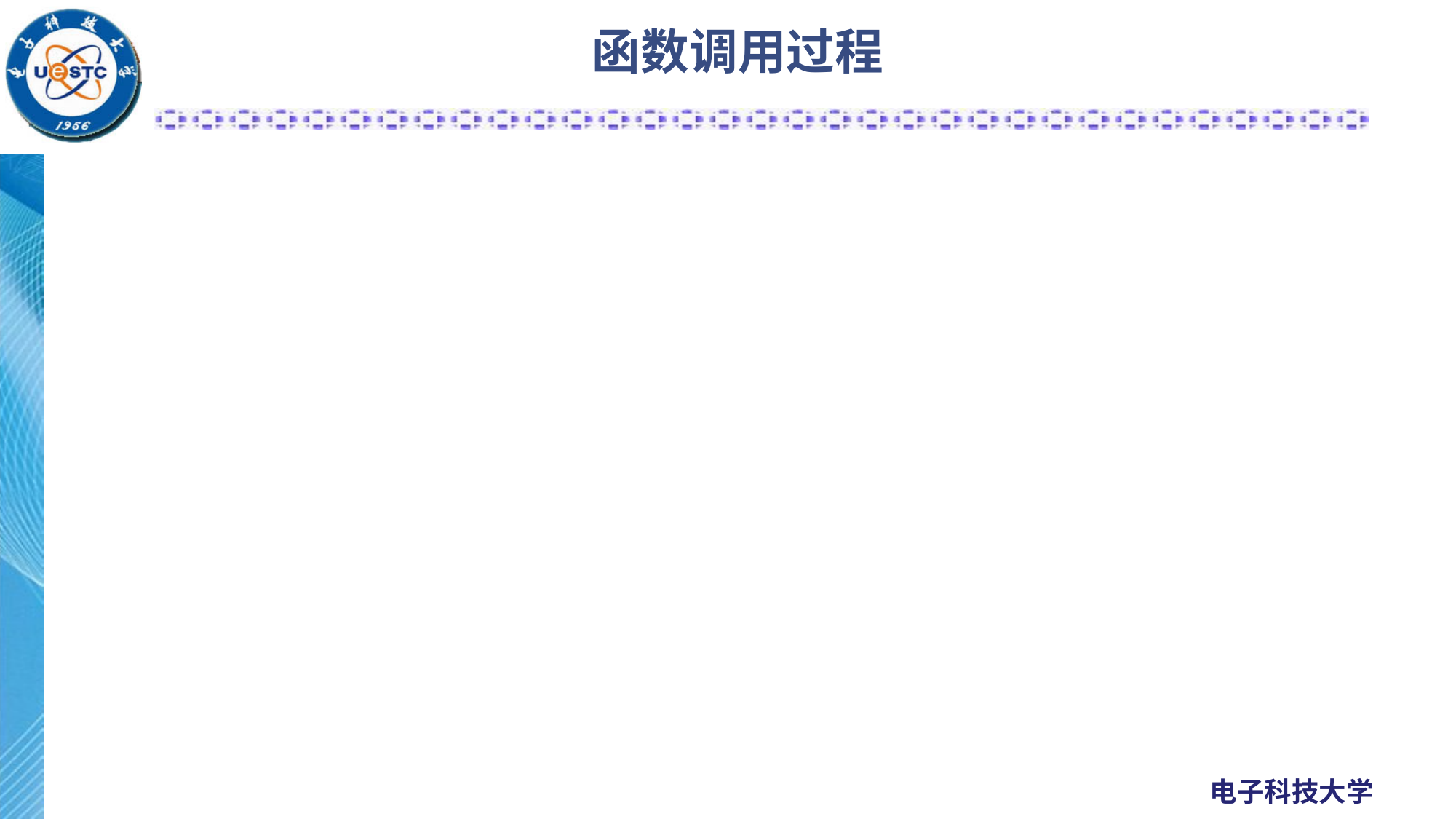

# 函数调用过程
把参数压入栈
保存指令寄存器中的内容，作为返回地址
放入堆栈当前的基址寄存器
把当前的栈指针(ESP)拷贝到基址寄存器，作为新的基地址
为本地变量留出一定空间，把ESP减去适当的数值